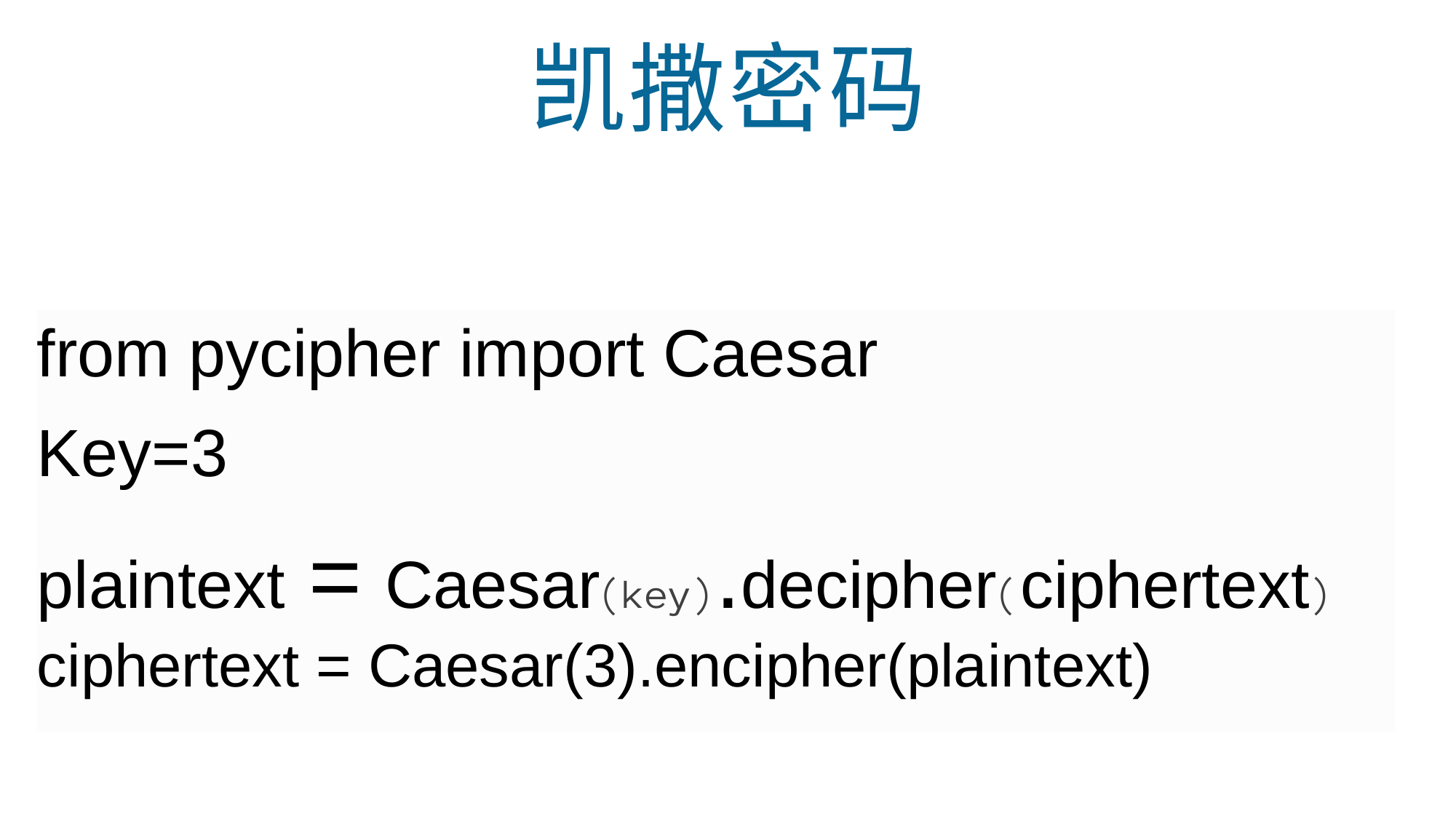

凯撒密码
from pycipher import Caesar
Key=3
plaintext = Caesar(key).decipher(ciphertext)
ciphertext = Caesar(3).encipher(plaintext)